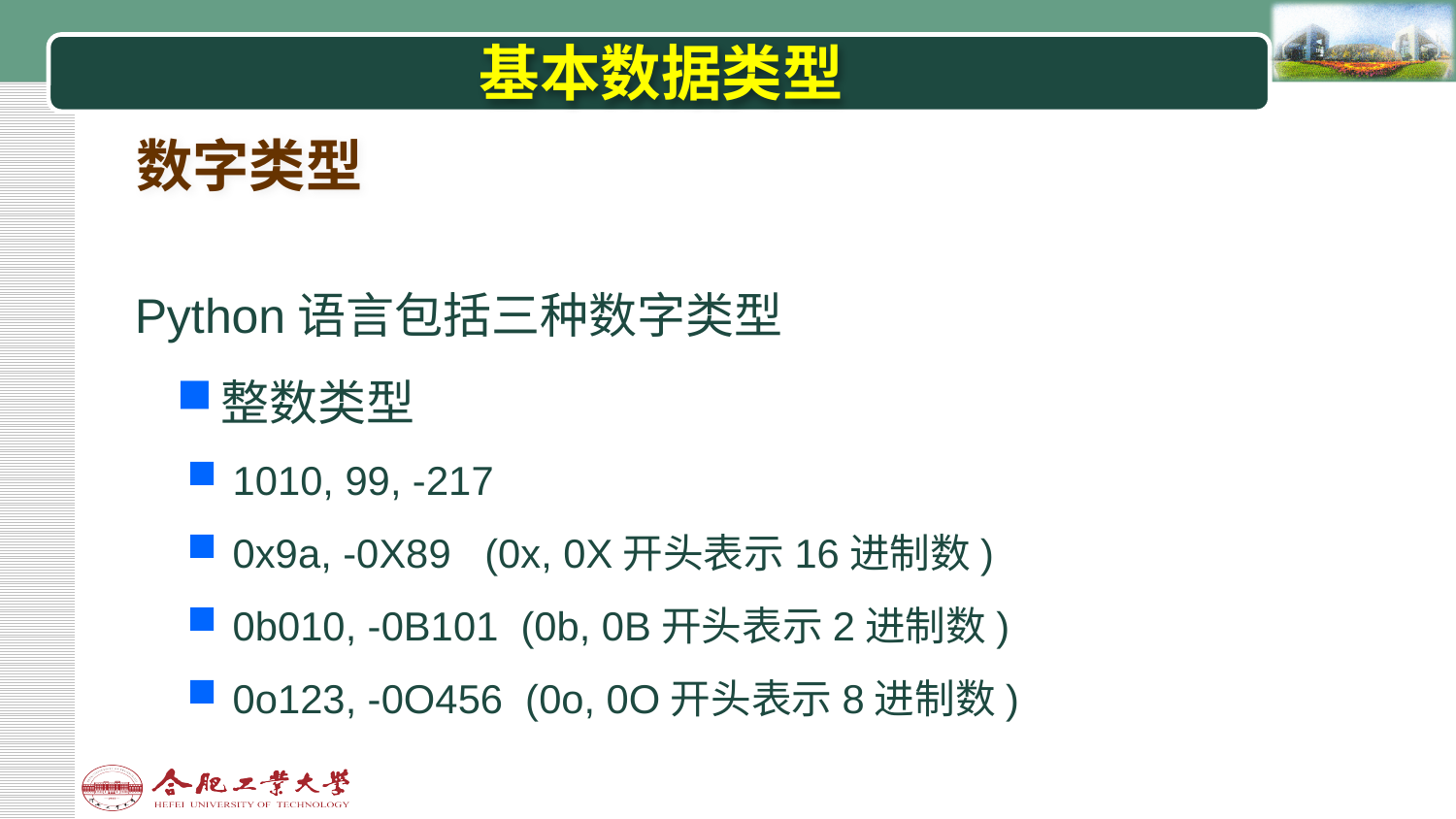

# 基本数据类型
数字类型
Python语言包括三种数字类型
整数类型
 1010, 99, -217
 0x9a, -0X89   (0x, 0X开头表示16进制数)
 0b010, -0B101  (0b, 0B开头表示2进制数)
 0o123, -0O456  (0o, 0O开头表示8进制数)